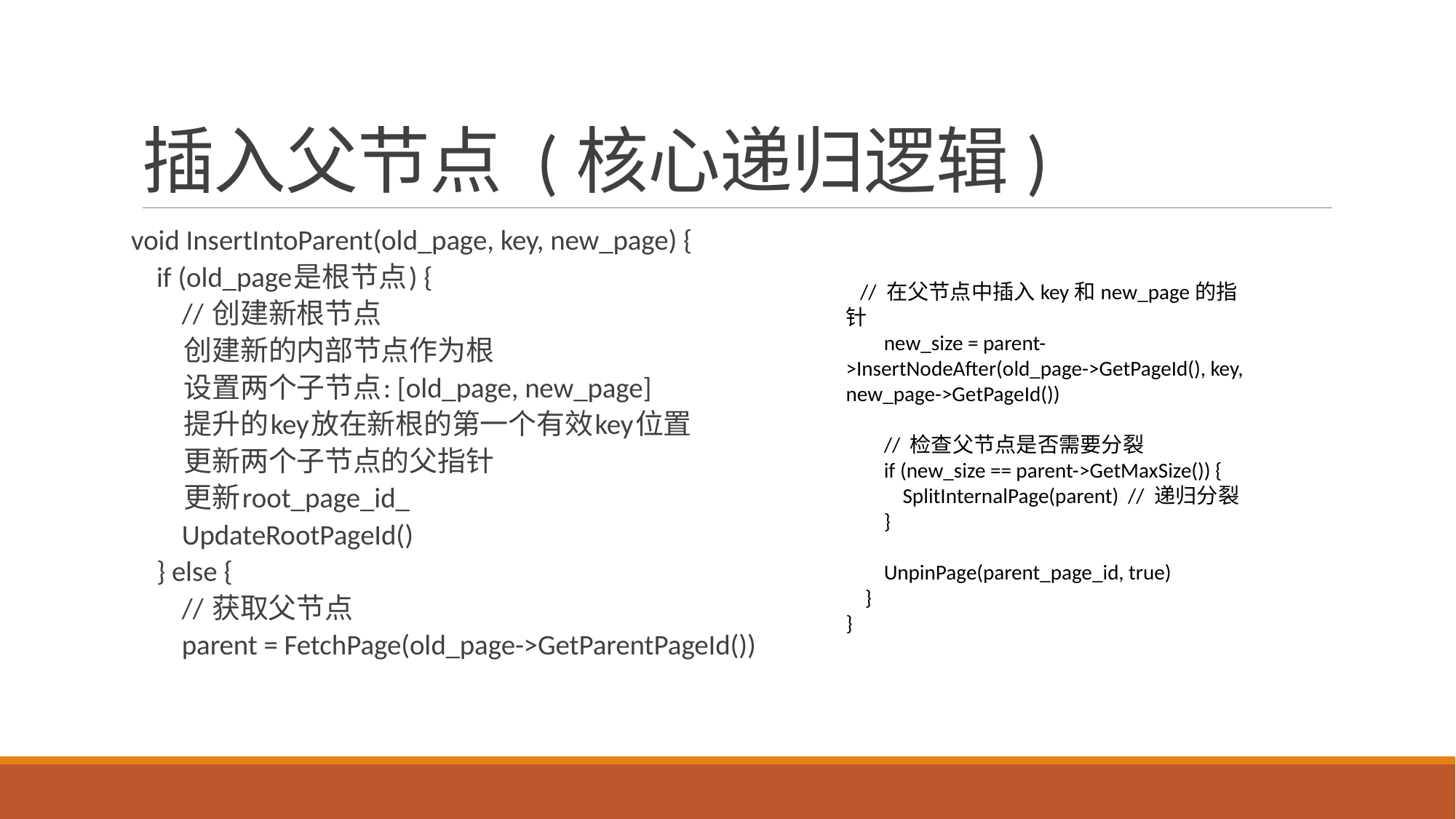

# 插入父节点 (核心递归逻辑)
void InsertIntoParent(old_page, key, new_page) {
    if (old_page是根节点) {
        // 创建新根节点
        创建新的内部节点作为根
        设置两个子节点: [old_page, new_page]
        提升的key放在新根的第一个有效key位置
        更新两个子节点的父指针
        更新root_page_id_
        UpdateRootPageId()
    } else {
        // 获取父节点
        parent = FetchPage(old_page->GetParentPageId())

   // 在父节点中插入key和new_page的指针
        new_size = parent->InsertNodeAfter(old_page->GetPageId(), key, new_page->GetPageId())

        // 检查父节点是否需要分裂
        if (new_size == parent->GetMaxSize()) {
            SplitInternalPage(parent)  // 递归分裂
        }

        UnpinPage(parent_page_id, true)
    }
}